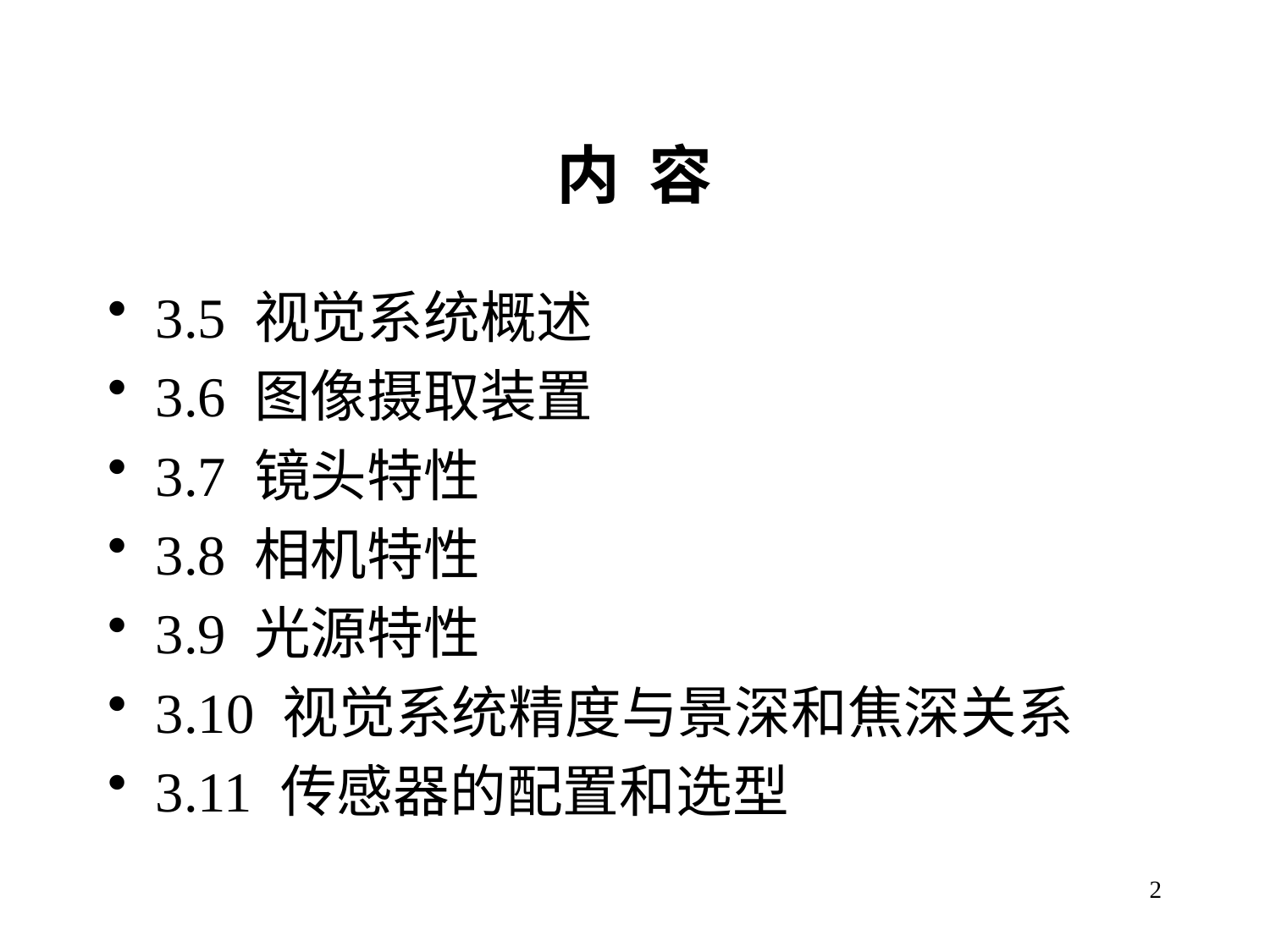

# 内  容
3.5 视觉系统概述
3.6 图像摄取装置
3.7 镜头特性
3.8 相机特性
3.9 光源特性
3.10 视觉系统精度与景深和焦深关系
3.11 传感器的配置和选型
2